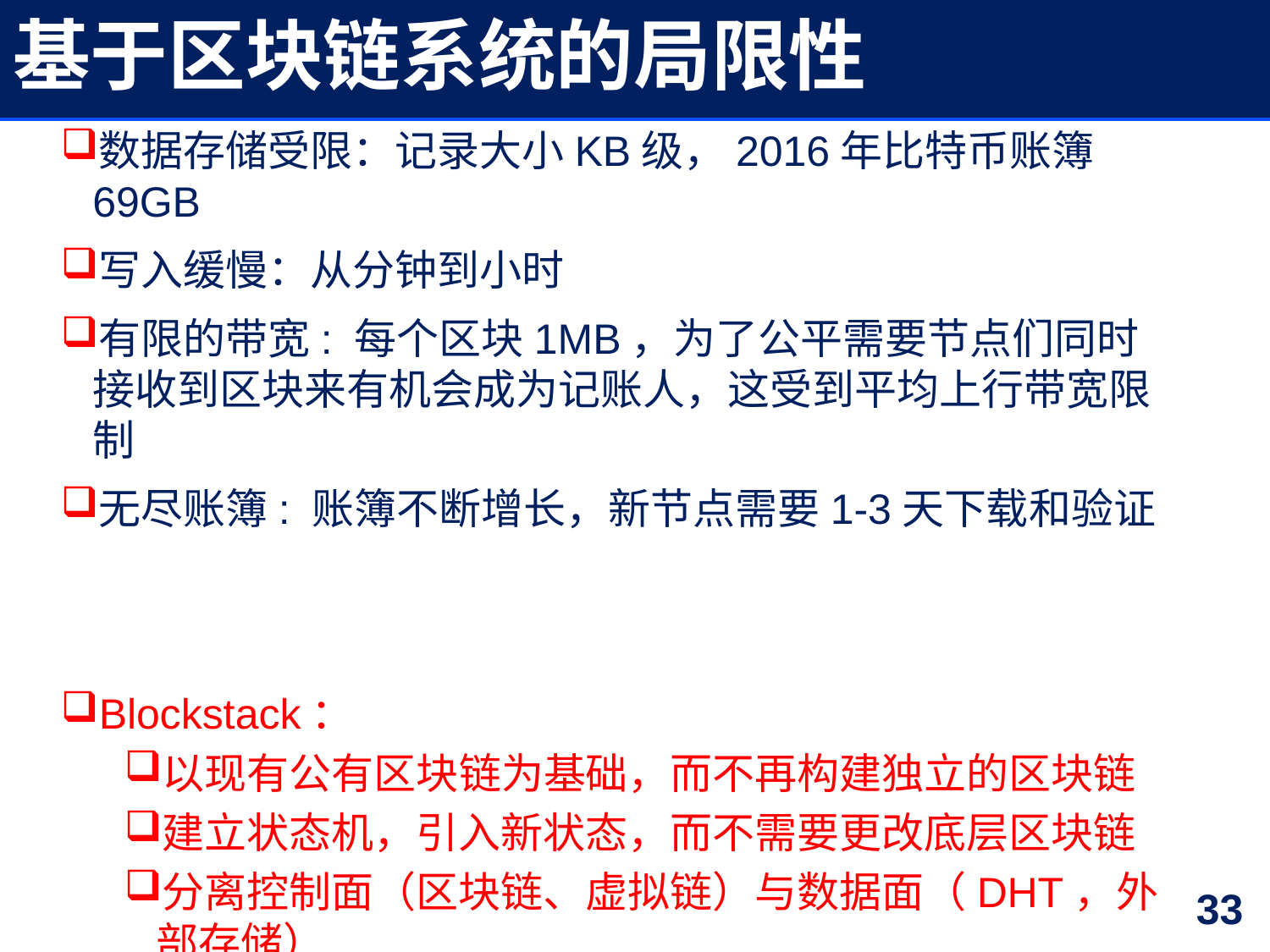

# 基于区块链系统的局限性
数据存储受限：记录大小KB级，2016年比特币账簿69GB
写入缓慢：从分钟到小时
有限的带宽: 每个区块1MB，为了公平需要节点们同时接收到区块来有机会成为记账人，这受到平均上行带宽限制
无尽账簿: 账簿不断增长，新节点需要1-3天下载和验证

Blockstack：
以现有公有区块链为基础，而不再构建独立的区块链
建立状态机，引入新状态，而不需要更改底层区块链
分离控制面（区块链、虚拟链）与数据面（DHT，外部存储）
33